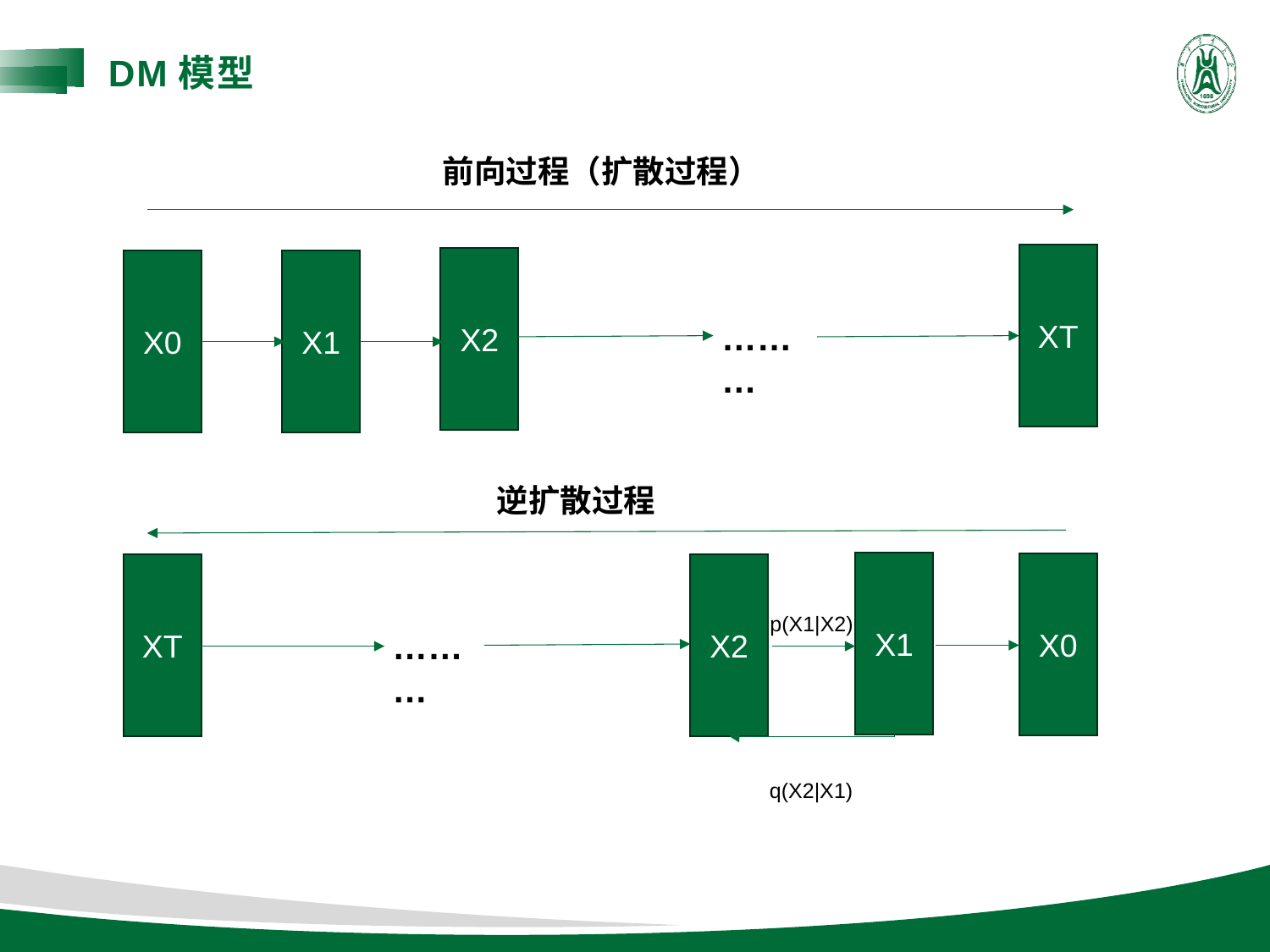

DM模型
前向过程（扩散过程）
XT
X2
X0
X1
………

逆扩散过程
X1
X0
XT
X2

p(X1|X2)
………
q(X2|X1)
5